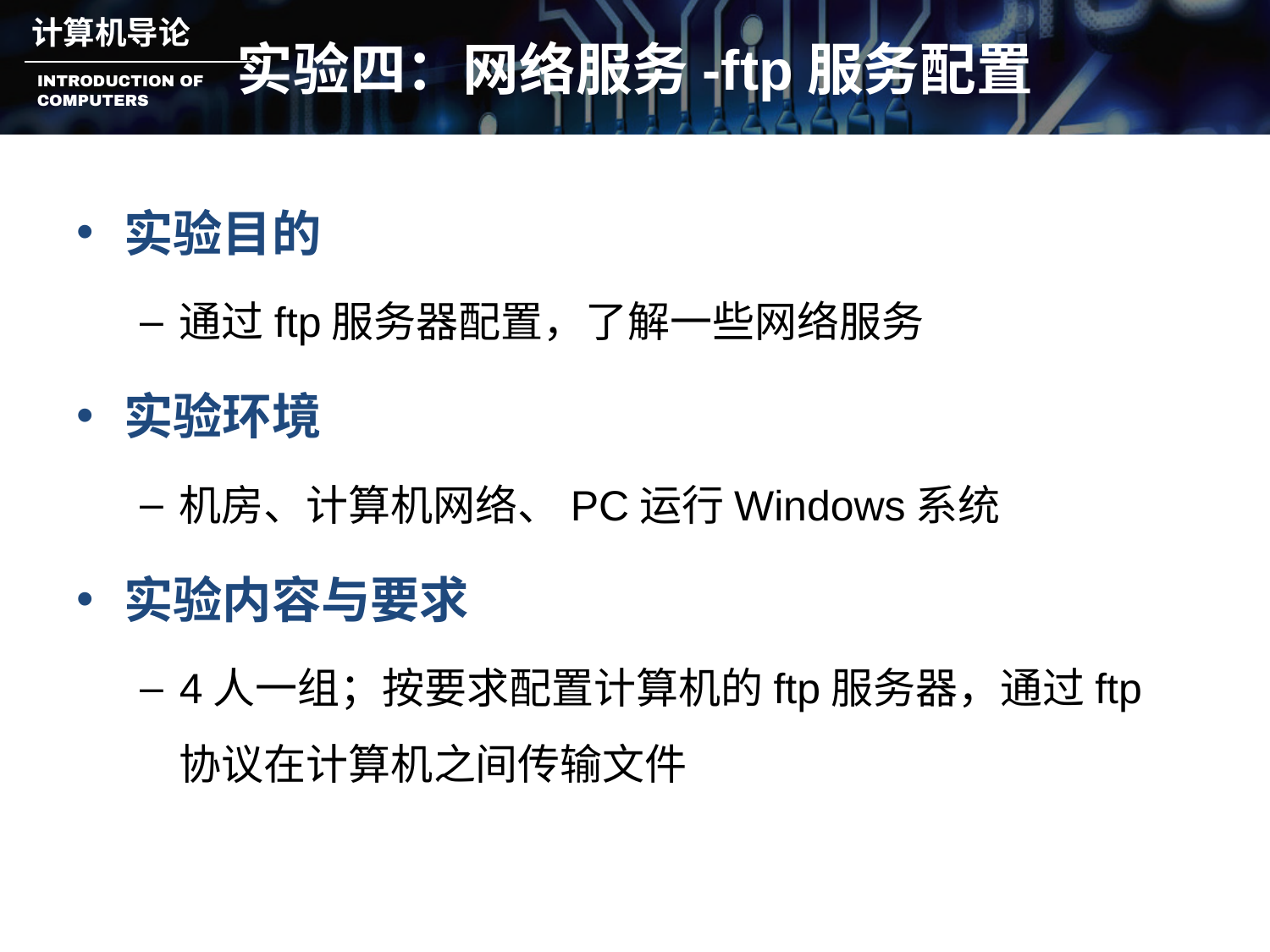

# 实验四：网络服务-ftp服务配置
实验目的
通过ftp服务器配置，了解一些网络服务
实验环境
机房、计算机网络、PC运行Windows系统
实验内容与要求
4人一组；按要求配置计算机的ftp服务器，通过ftp协议在计算机之间传输文件